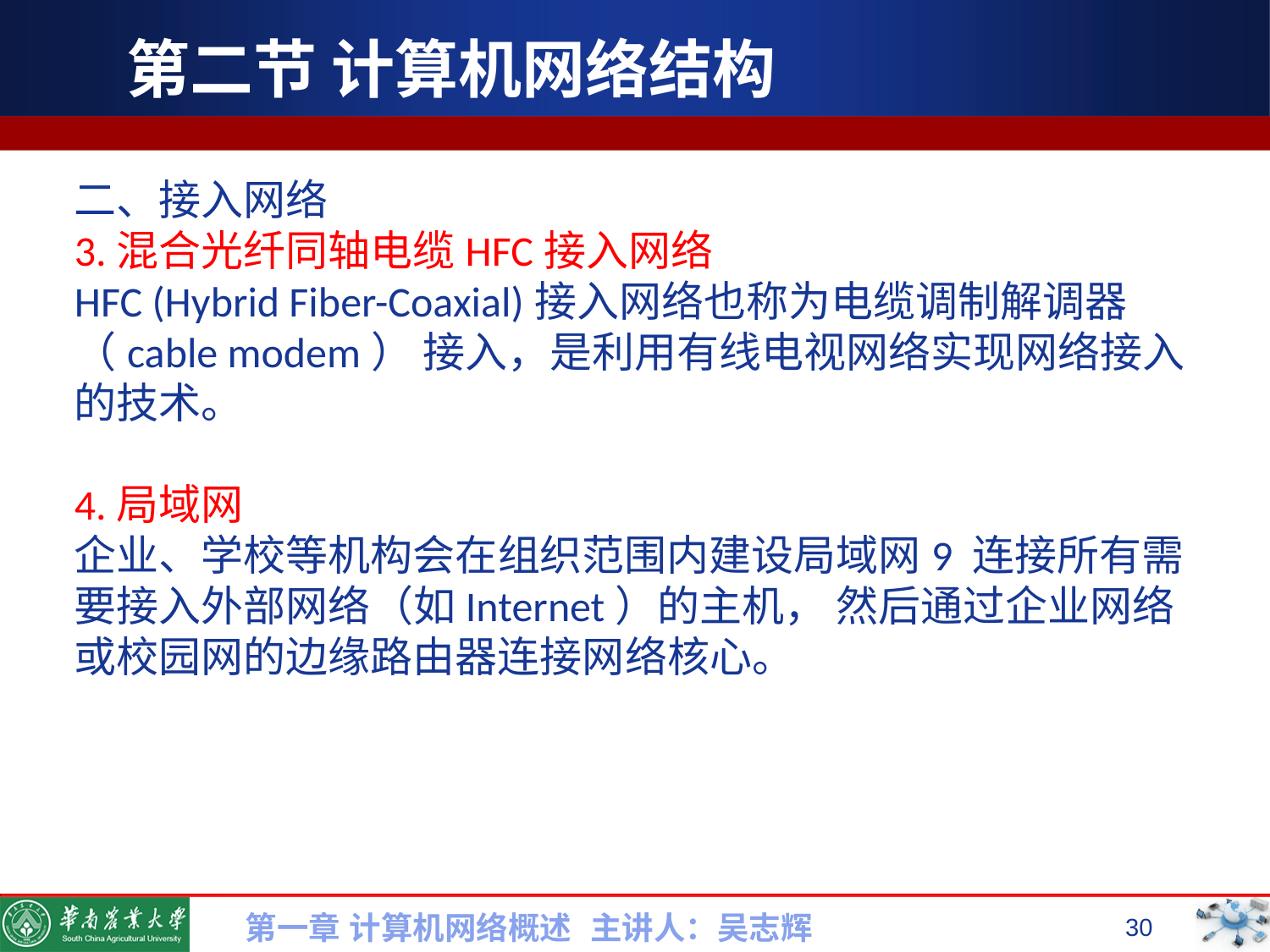

# 第二节 计算机网络结构
二、接入网络
3.混合光纤同轴电缆HFC接入网络
HFC (Hybrid Fiber-Coaxial)接入网络也称为电缆调制解调器（cable modem） 接入，是利用有线电视网络实现网络接入的技术。

4.局域网
企业、学校等机构会在组织范围内建设局域网9 连接所有需要接入外部网络（如Internet）的主机， 然后通过企业网络或校园网的边缘路由器连接网络核心。
第一章 计算机网络概述  主讲人：吴志辉
30